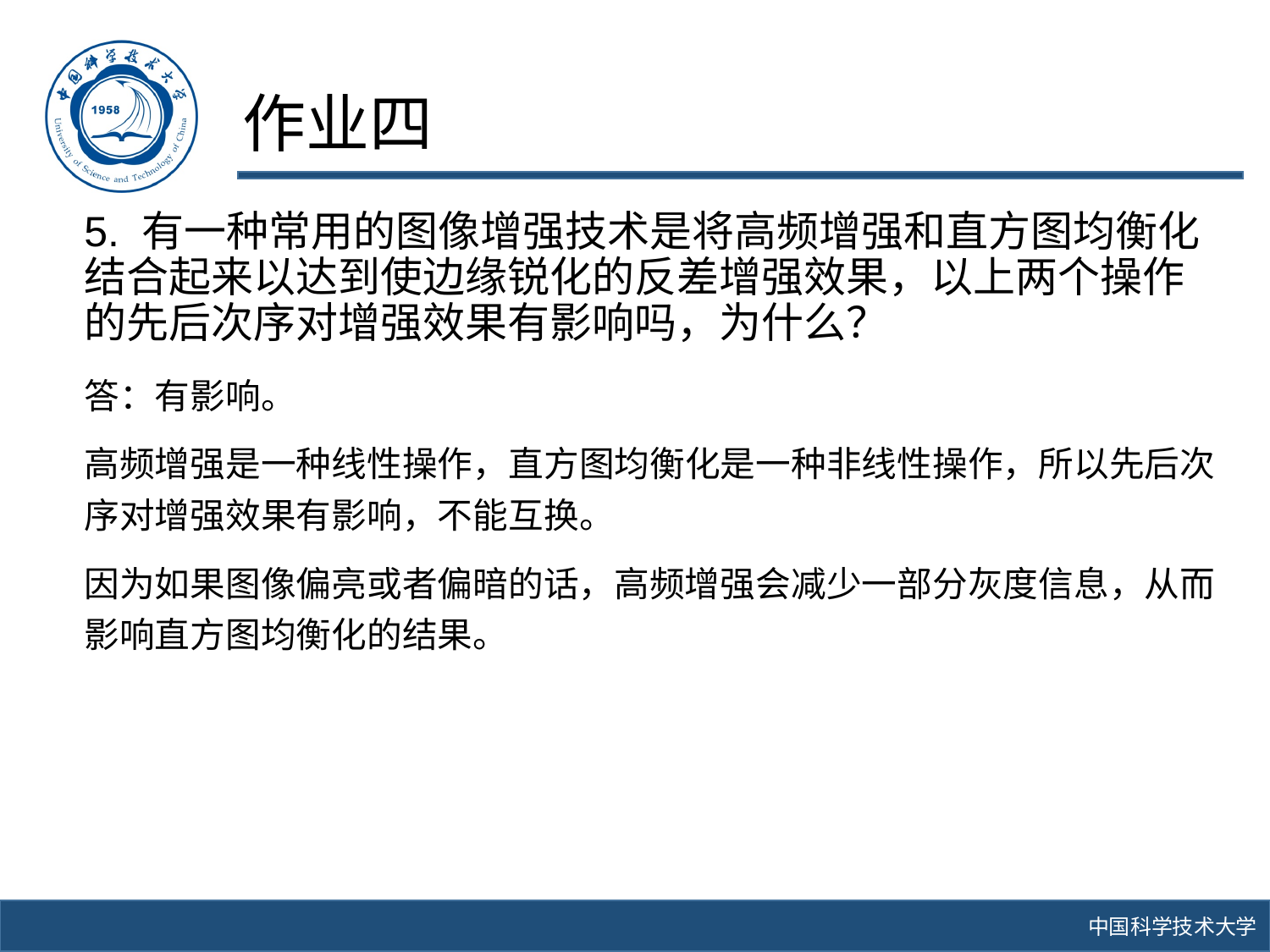

# 作业四
5. 有一种常用的图像增强技术是将高频增强和直方图均衡化结合起来以达到使边缘锐化的反差增强效果，以上两个操作的先后次序对增强效果有影响吗，为什么？
答：有影响。
高频增强是一种线性操作，直方图均衡化是一种非线性操作，所以先后次序对增强效果有影响，不能互换。
因为如果图像偏亮或者偏暗的话，高频增强会减少一部分灰度信息，从而影响直方图均衡化的结果。